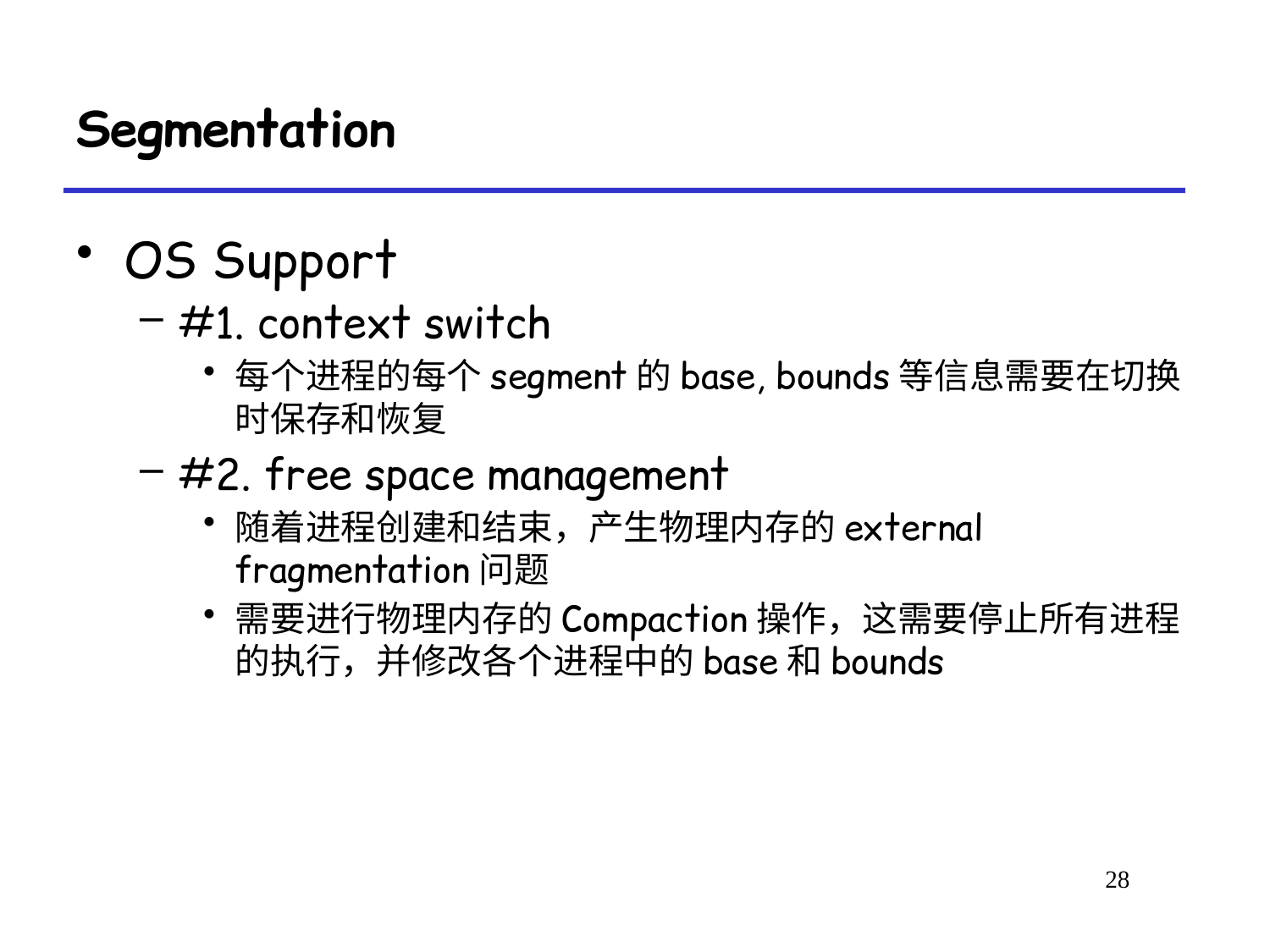

# Segmentation
OS Support
#1. context switch
每个进程的每个segment的base, bounds等信息需要在切换时保存和恢复
#2. free space management
随着进程创建和结束，产生物理内存的external fragmentation问题
需要进行物理内存的Compaction操作，这需要停止所有进程的执行，并修改各个进程中的base和bounds
28